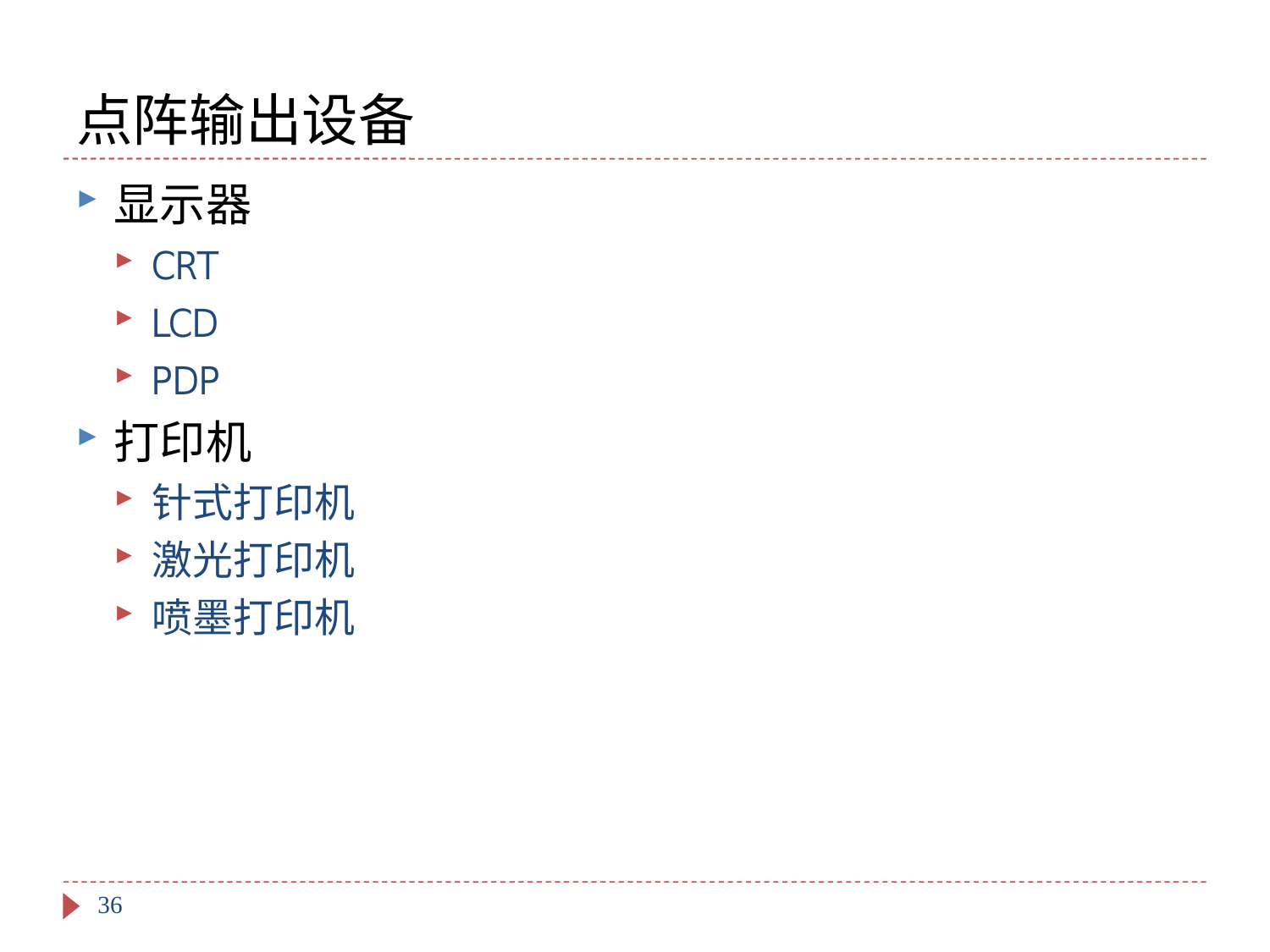

# 点阵输出设备
显示器
CRT
LCD
PDP
打印机
针式打印机
激光打印机
喷墨打印机

36